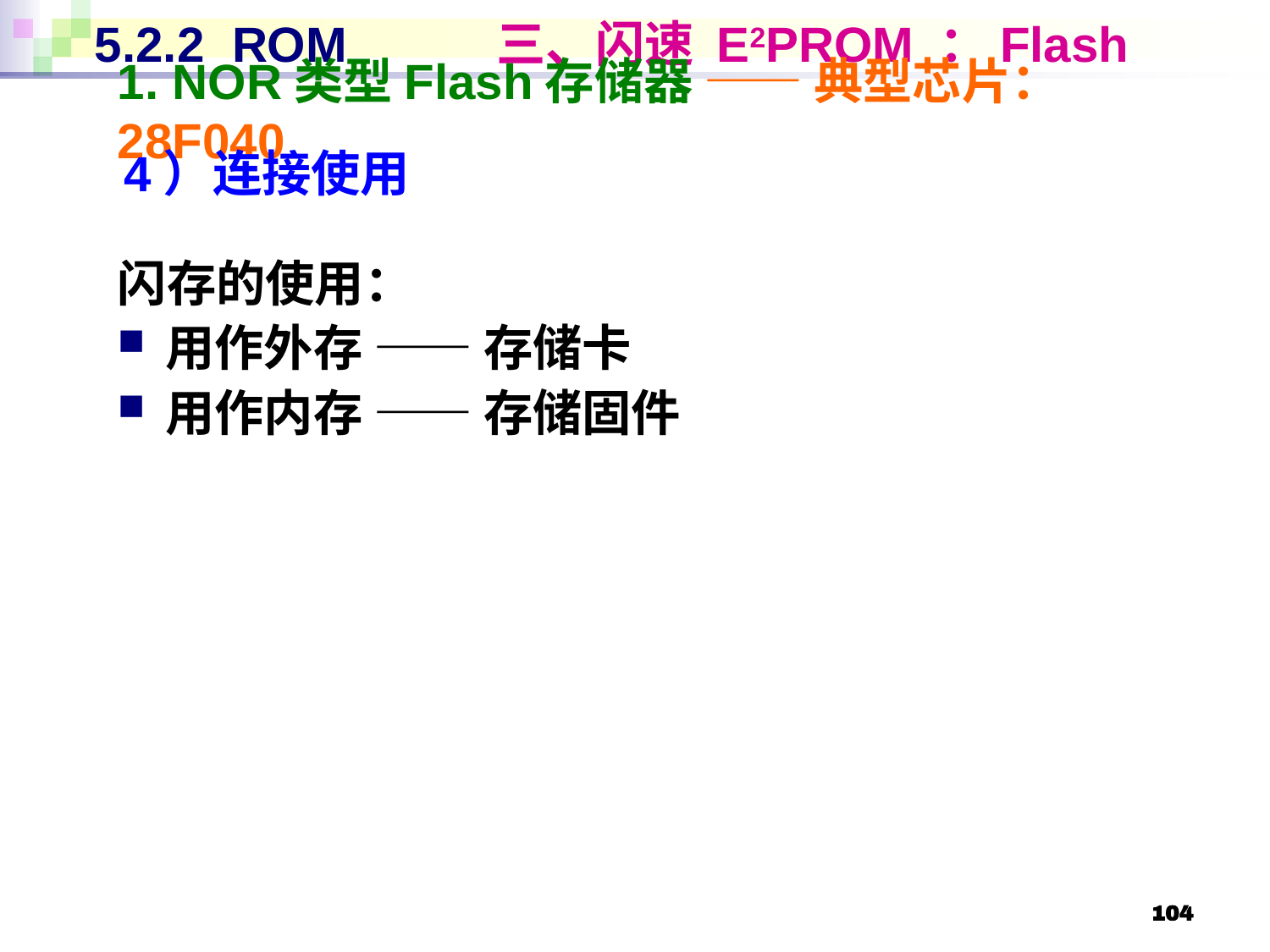

# 5.2.2  ROM          三、闪速 E2PROM ：Flash
1. NOR类型Flash存储器 —— 典型芯片：28F040
4）连接使用
闪存的使用：
用作外存 —— 存储卡
用作内存 —— 存储固件
104